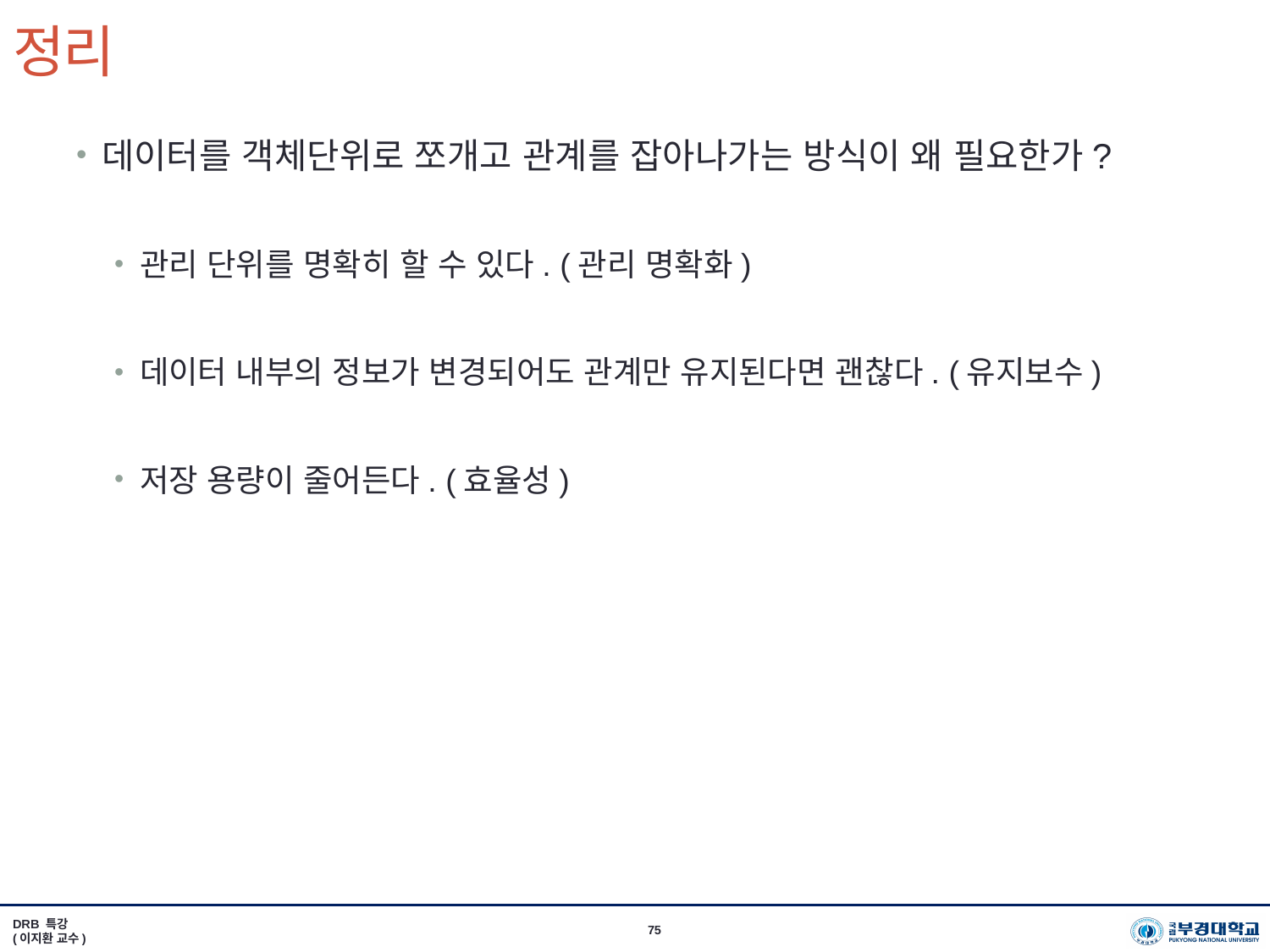

# 정리
데이터를 객체단위로 쪼개고 관계를 잡아나가는 방식이 왜 필요한가?

관리 단위를 명확히 할 수 있다. (관리 명확화)

데이터 내부의 정보가 변경되어도 관계만 유지된다면 괜찮다. (유지보수)

저장 용량이 줄어든다. (효율성)

DRB 특강
(이지환 교수)